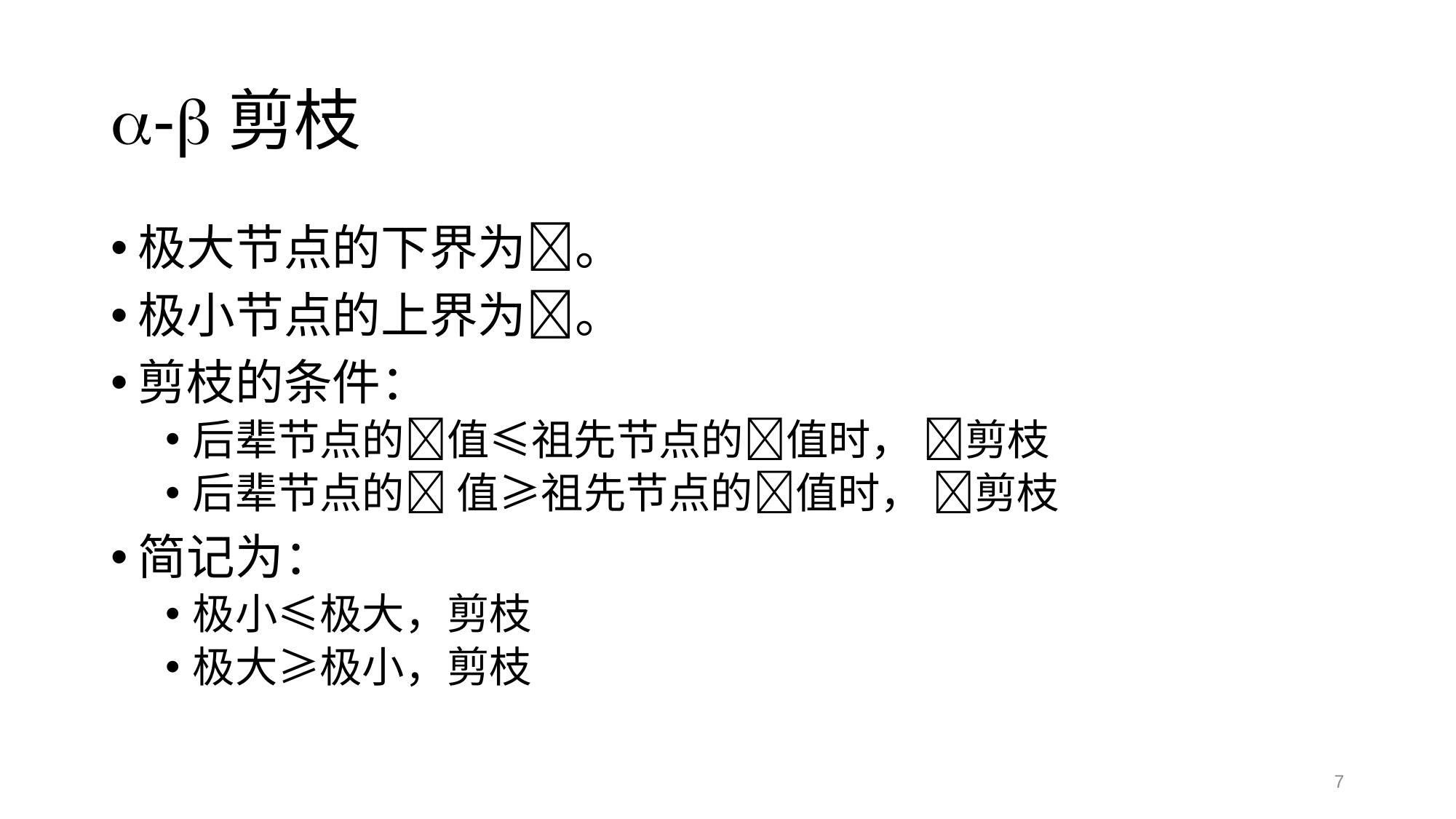

# α-β剪枝
极大节点的下界为α。
极小节点的上界为β。
剪枝的条件：
后辈节点的β值≤祖先节点的α值时， α剪枝
后辈节点的α 值≥祖先节点的β值时， β剪枝
简记为：
极小≤极大，剪枝
极大≥极小，剪枝
7